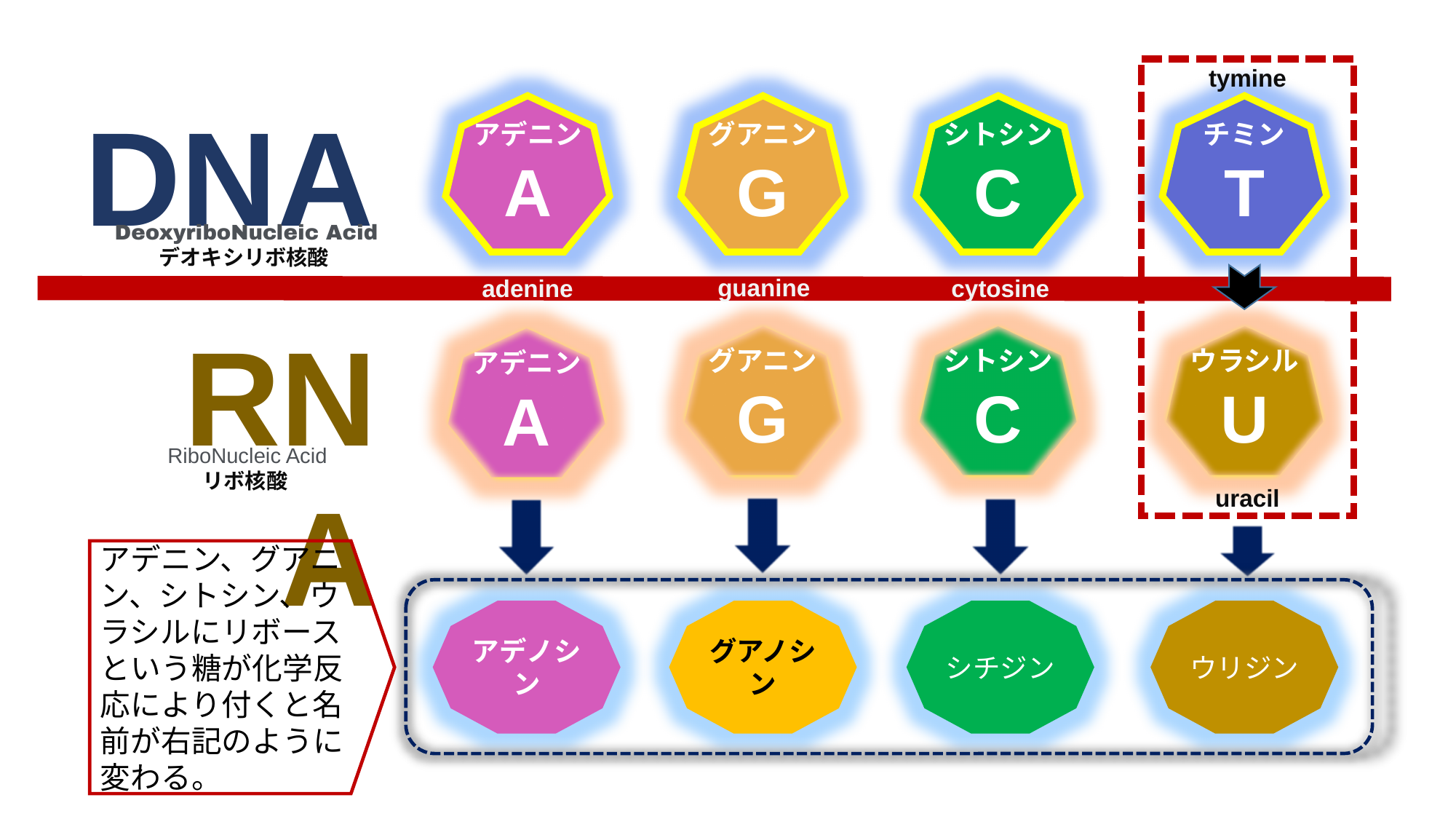

tymine

DNA
アデニン
A
グアニン
G
シトシン
C
チミン
T
DeoxyriboNucleic Acid
デオキシリボ核酸

guanine
adenine
cytosine
RNA
グアニン
G
シトシン
C
ウラシル
U
アデニン
A
RiboNucleic Acid
リボ核酸
uracil

アデニン、グアニン、シトシン、ウラシルにリボースという糖が化学反応により付くと名前が右記のように変わる。

アデノシン
グアノシン
シチジン
ウリジン